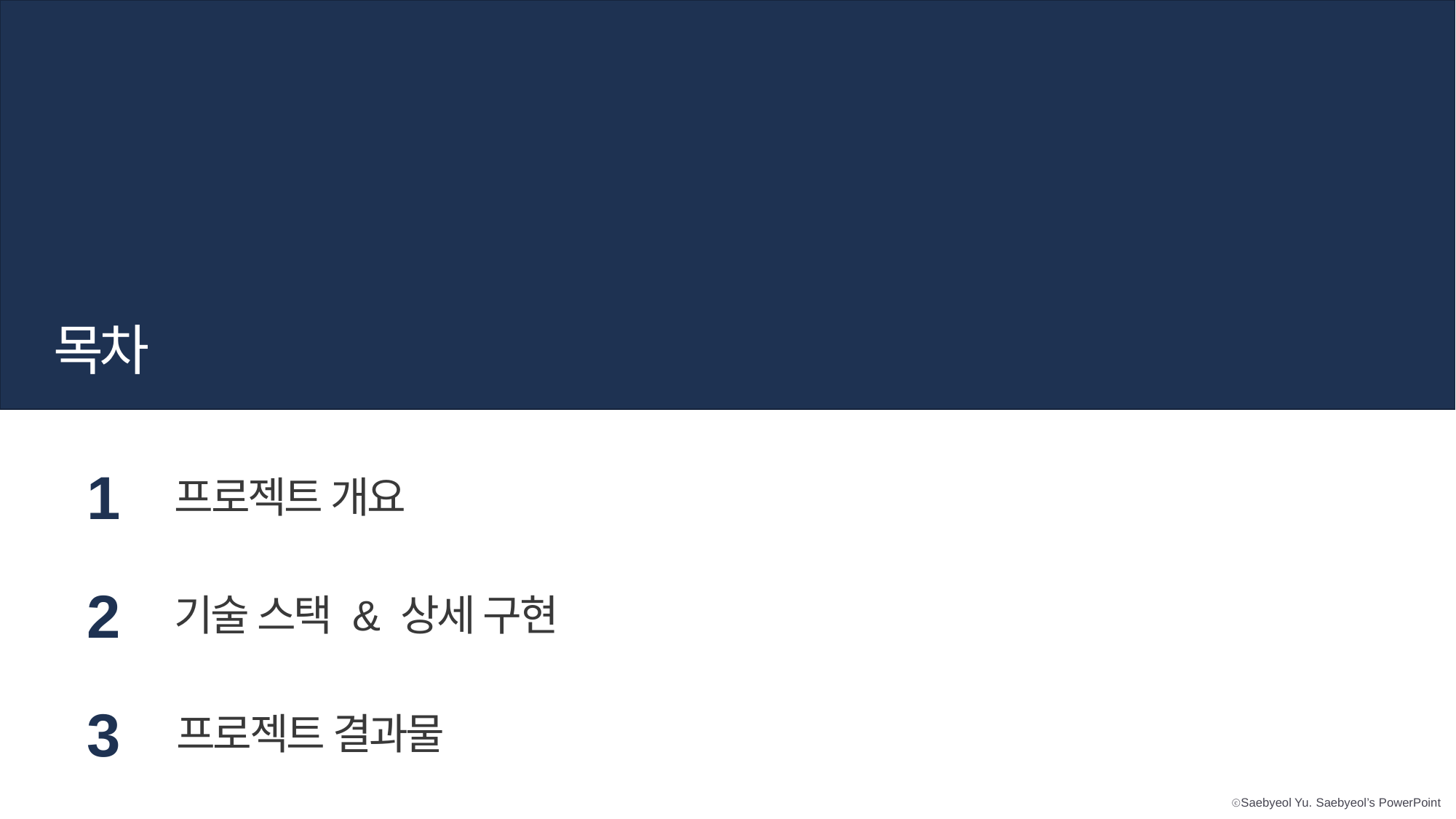

목차
1
프로젝트 개요
2
기술 스택 & 상세 구현
3
프로젝트 결과물